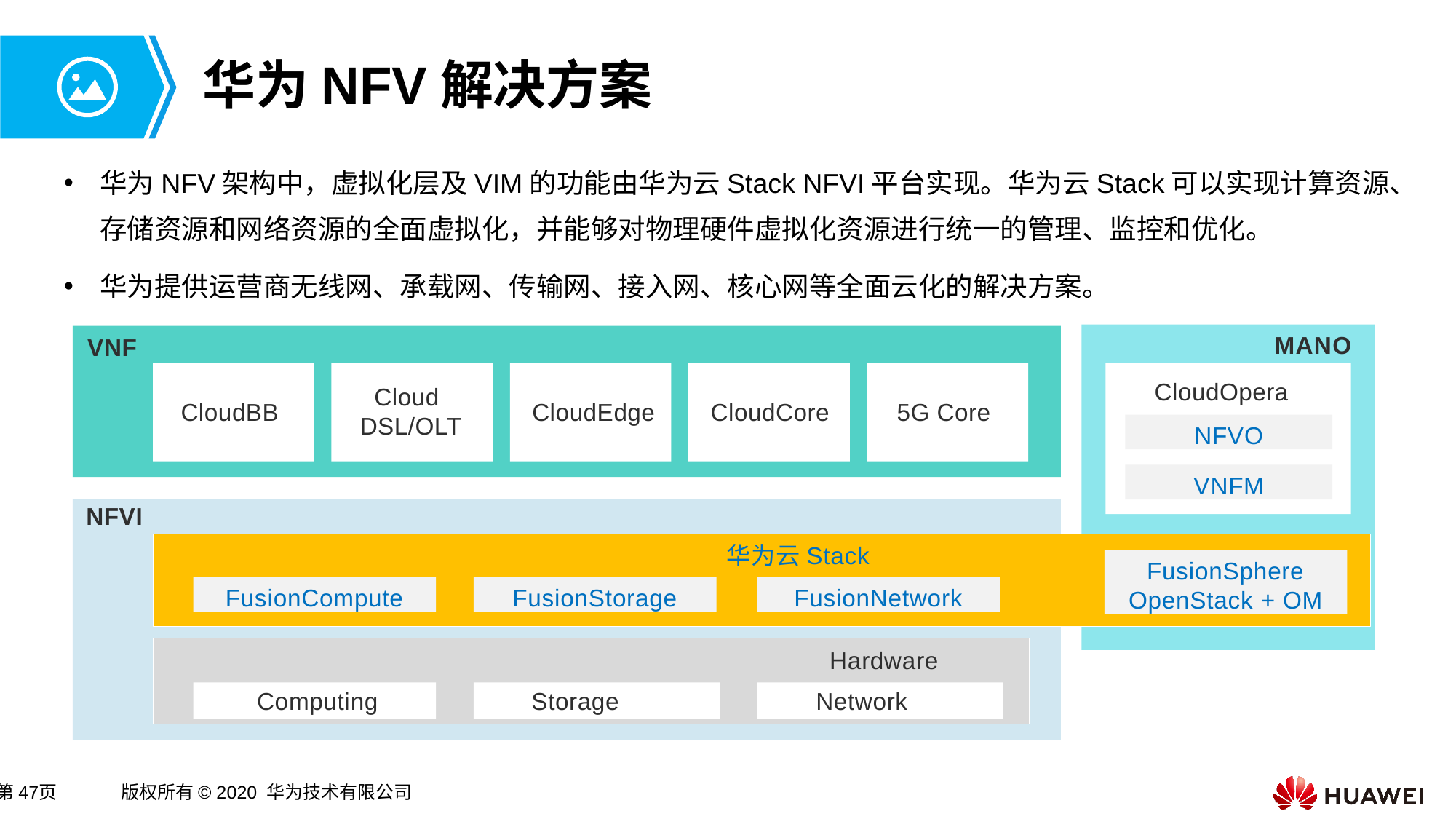

# 华为NFV解决方案
华为NFV架构中，虚拟化层及VIM的功能由华为云Stack NFVI平台实现。华为云Stack可以实现计算资源、存储资源和网络资源的全面虚拟化，并能够对物理硬件虚拟化资源进行统一的管理、监控和优化。
华为提供运营商无线网、承载网、传输网、接入网、核心网等全面云化的解决方案。

MANO
VNF

CloudOpera
  Cloud
DSL/OLT
CloudBB
CloudEdge
CloudCore
5G Core
NFVO
VNFM

NFVI

华为云Stack
FusionSphere OpenStack + OM
FusionCompute
FusionStorage
FusionNetwork

Hardware

Computing	            Storage	                 Network